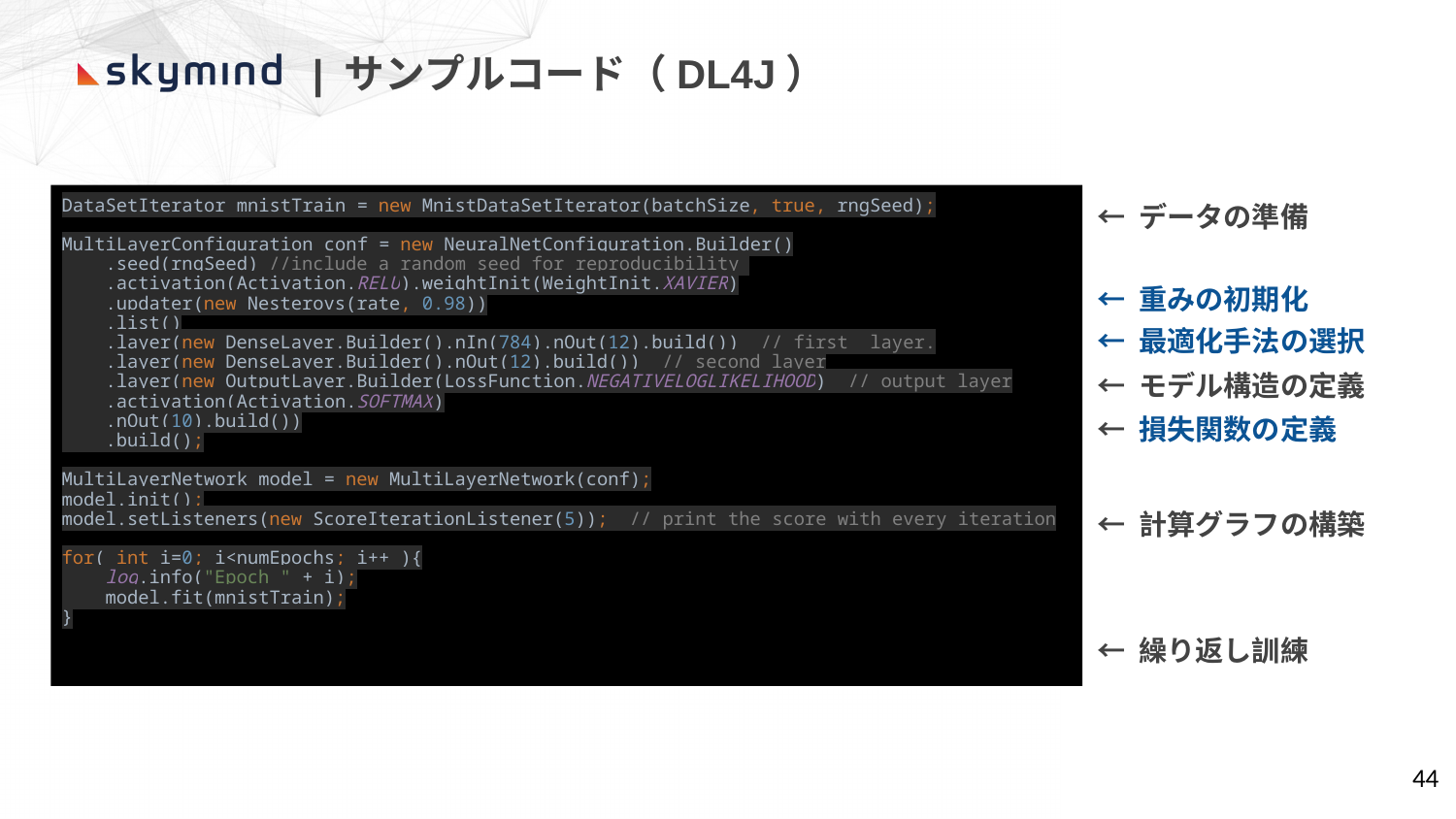

| サンプルコード（DL4J）
DataSetIterator mnistTrain = new MnistDataSetIterator(batchSize, true, rngSeed);
MultiLayerConfiguration conf = new NeuralNetConfiguration.Builder()
    .seed(rngSeed) //include a random seed for reproducibility
    .activation(Activation.RELU).weightInit(WeightInit.XAVIER)
    .updater(new Nesterovs(rate, 0.98))
    .list()
    .layer(new DenseLayer.Builder().nIn(784).nOut(12).build())  // first  layer.
    .layer(new DenseLayer.Builder().nOut(12).build())  // second layer
    .layer(new OutputLayer.Builder(LossFunction.NEGATIVELOGLIKELIHOOD)  // output layer
    .activation(Activation.SOFTMAX)
    .nOut(10).build())
    .build();
MultiLayerNetwork model = new MultiLayerNetwork(conf);
model.init();
model.setListeners(new ScoreIterationListener(5));  // print the score with every iteration
for( int i=0; i<numEpochs; i++ ){
    log.info("Epoch " + i);
    model.fit(mnistTrain);
}

← データの準備
← 重みの初期化
← 最適化手法の選択
← モデル構造の定義
← 損失関数の定義
← 計算グラフの構築
← 繰り返し訓練
44